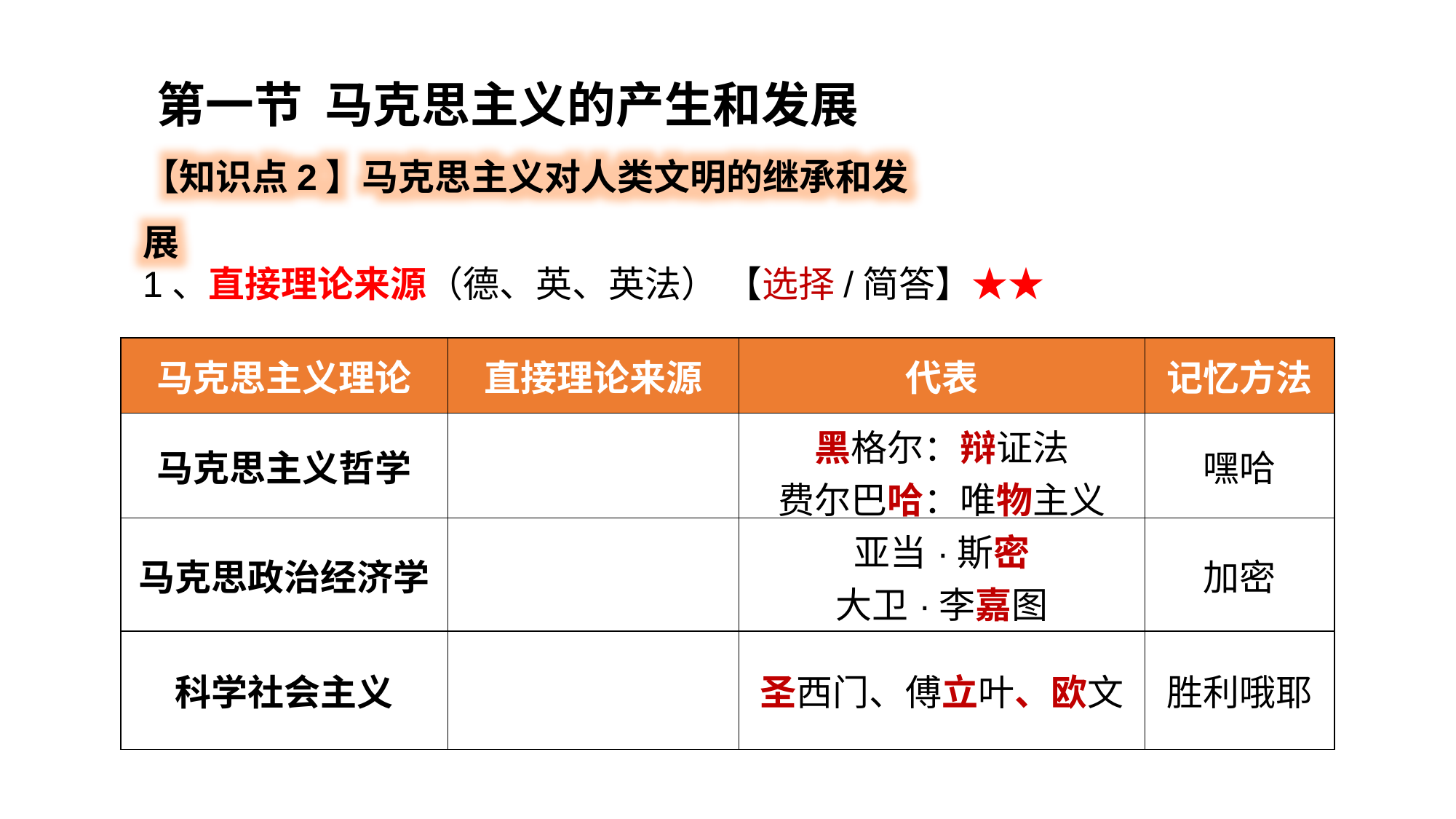

第一节  马克思主义的产生和发展
【知识点2】马克思主义对人类文明的继承和发展
1、直接理论来源（德、英、英法） 【选择/简答】★★

| 马克思主义理论 | 直接理论来源 | 代表 | 记忆方法 |
| --- | --- | --- | --- |
| 马克思主义哲学 |  | 黑格尔：辩证法 费尔巴哈：唯物主义 | 嘿哈 |
| 马克思政治经济学 |  | 亚当·斯密 大卫·李嘉图 | 加密 |
| 科学社会主义 |  | 圣西门、傅立叶、欧文 | 胜利哦耶 |